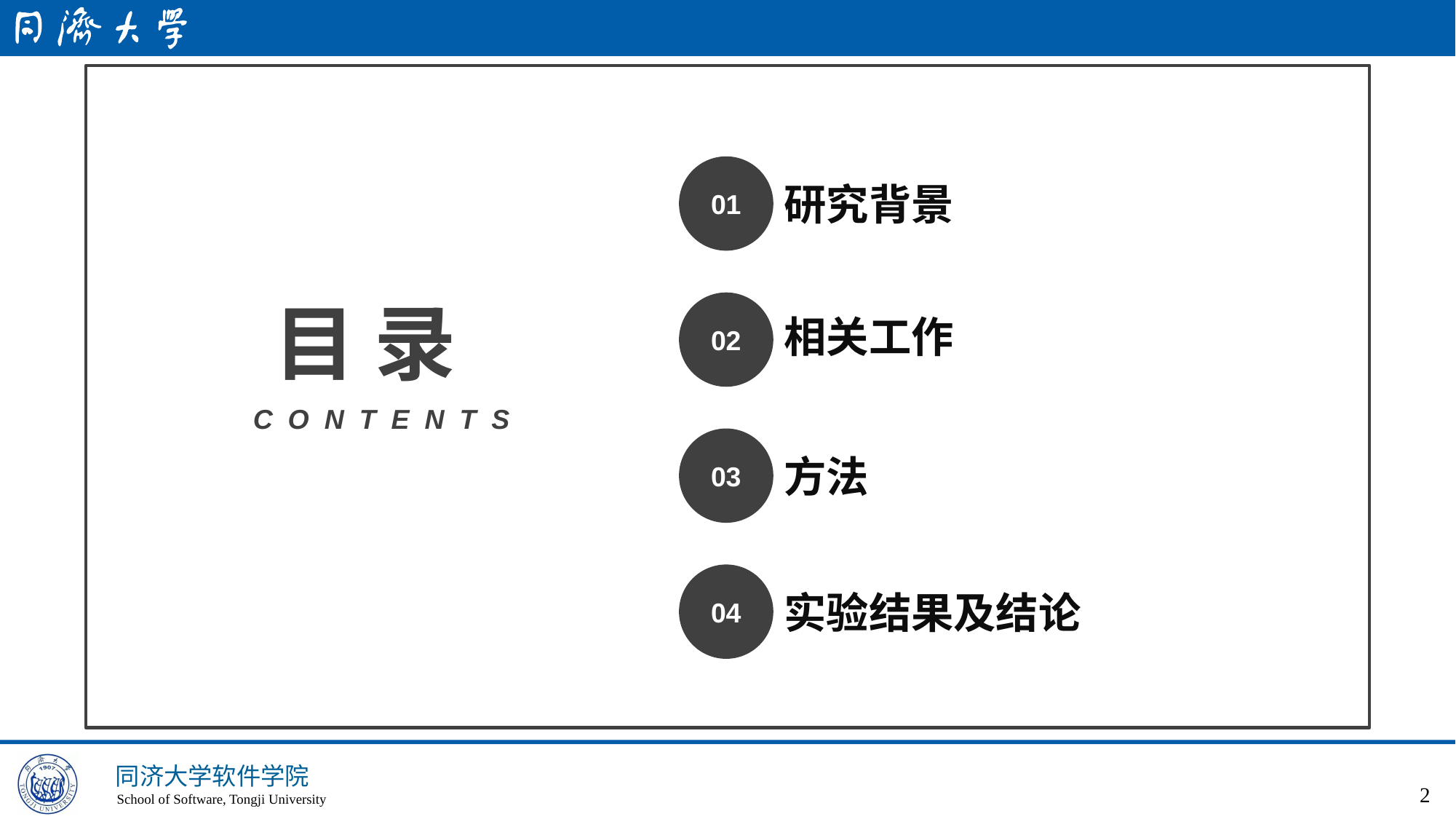

01
研究背景
目 录
02
相关工作
C  O  N  T  E  N  T  S
03
方法
04
实验结果及结论
2